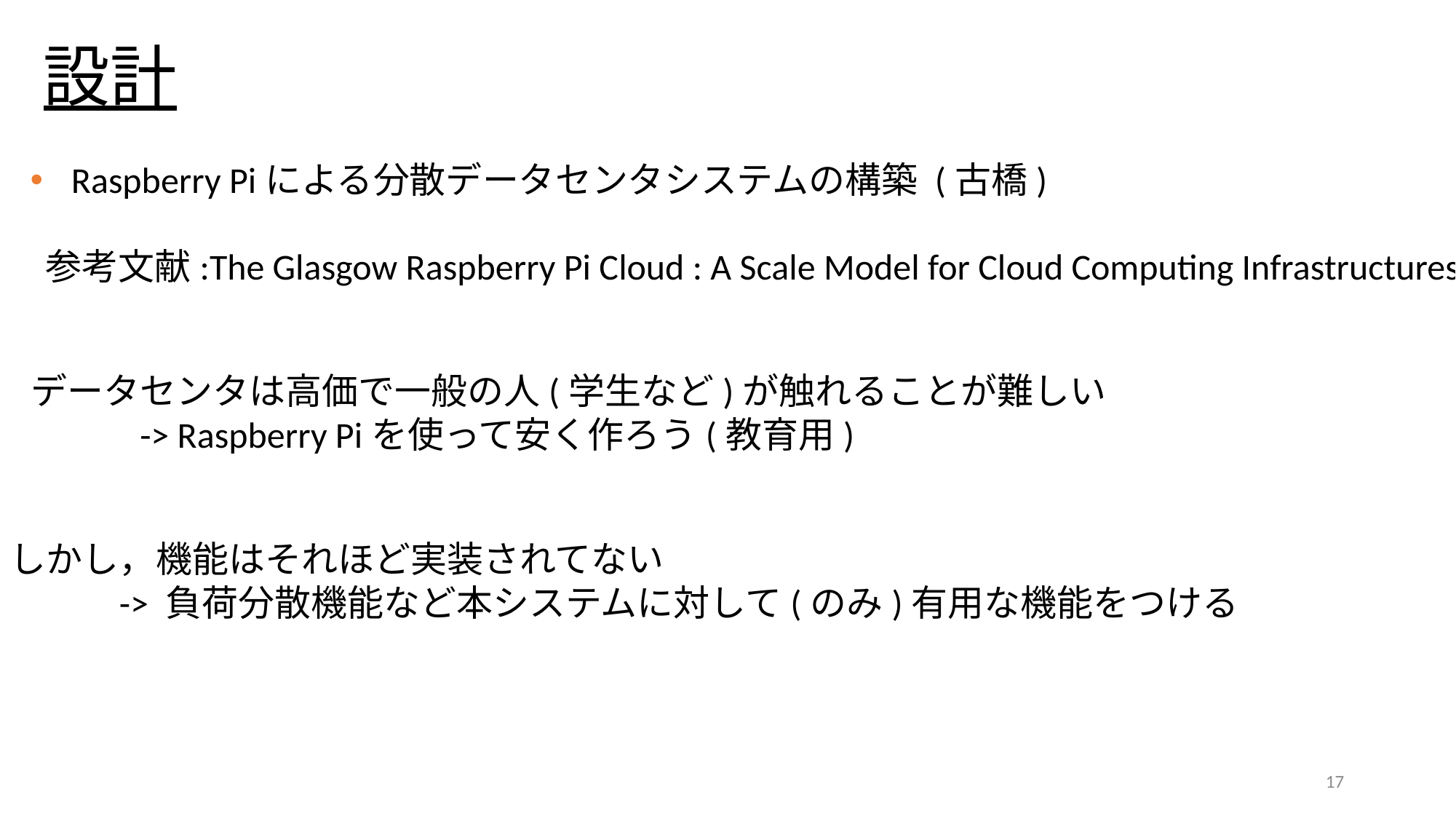

# 設計
Raspberry Piによる分散データセンタシステムの構築 (古橋)
参考文献:The Glasgow Raspberry Pi Cloud : A Scale Model for Cloud Computing Infrastructures
データセンタは高価で一般の人(学生など)が触れることが難しい
	-> Raspberry Piを使って安く作ろう(教育用)
しかし，機能はそれほど実装されてない
	-> 負荷分散機能など本システムに対して(のみ)有用な機能をつける
17